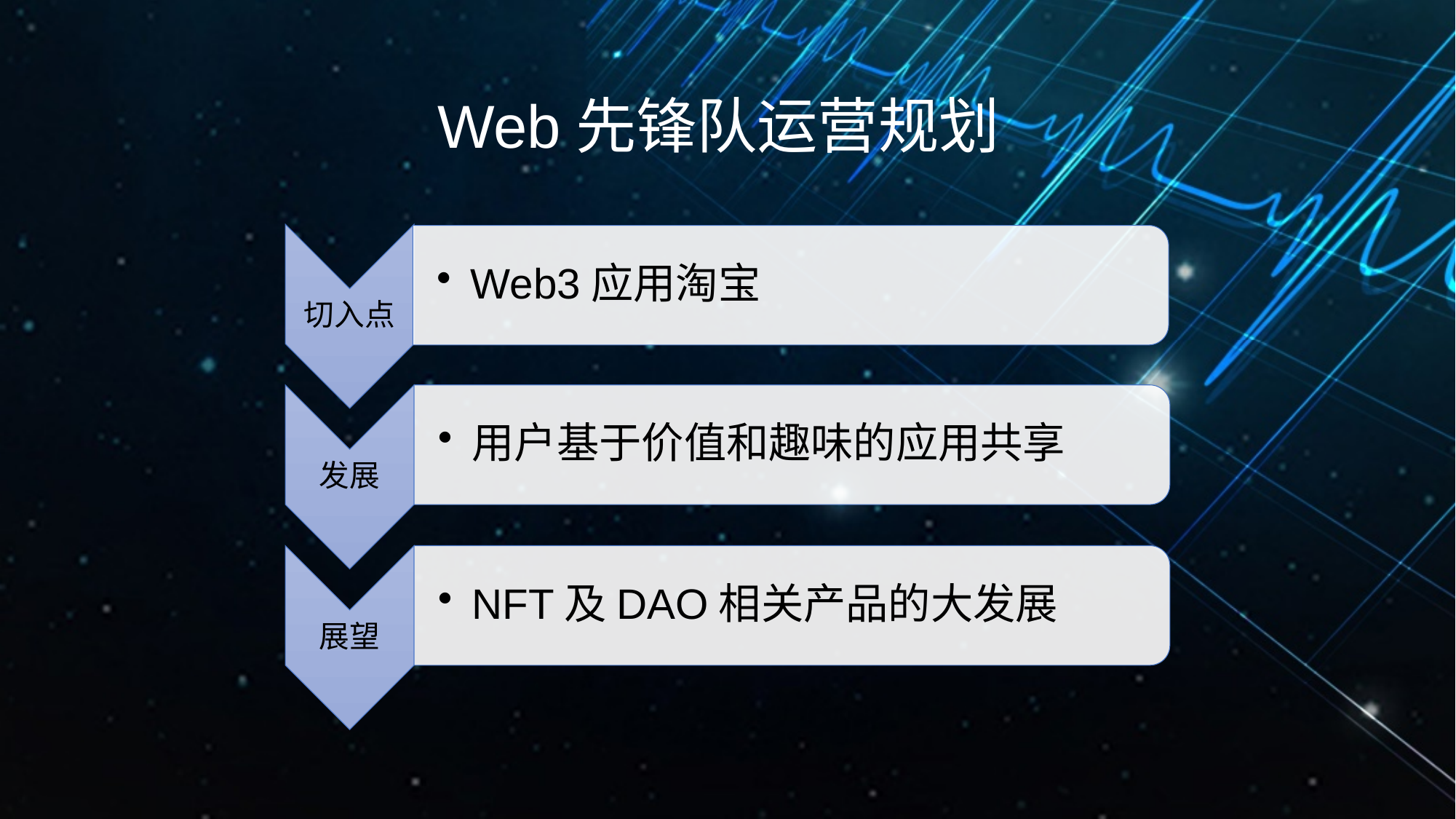

Web先锋队运营规划
切入点
Web3应用淘宝
发展
用户基于价值和趣味的应用共享
展望
NFT及DAO相关产品的大发展